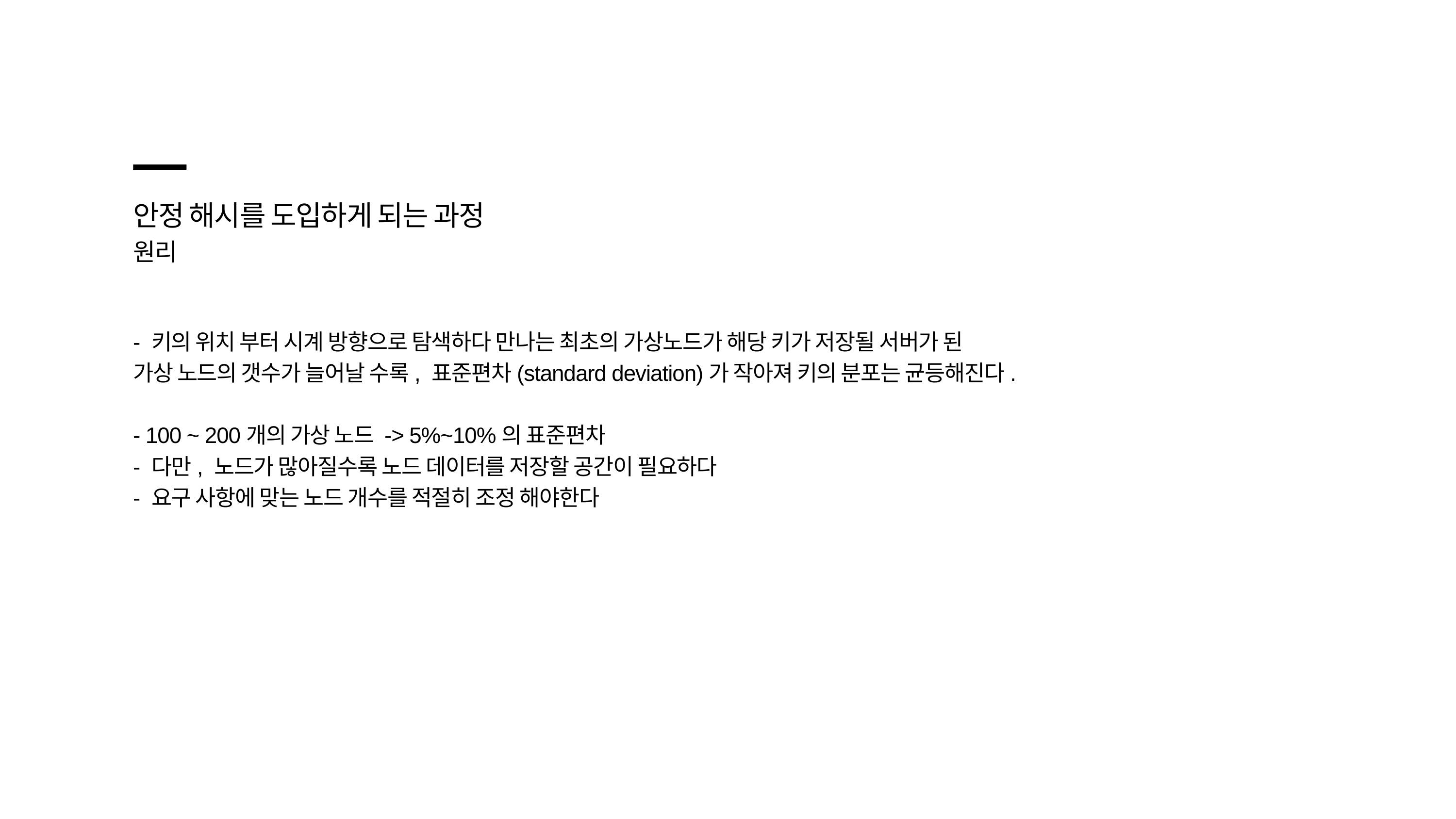

안정 해시를 도입하게 되는 과정
원리
- 키의 위치 부터 시계 방향으로 탐색하다 만나는 최초의 가상노드가 해당 키가 저장될 서버가 된
가상 노드의 갯수가 늘어날 수록, 표준편차(standard deviation)가 작아져 키의 분포는 균등해진다.

- 100 ~ 200개의 가상 노드 -> 5%~10%의 표준편차
- 다만, 노드가 많아질수록 노드 데이터를 저장할 공간이 필요하다
- 요구 사항에 맞는 노드 개수를 적절히 조정 해야한다